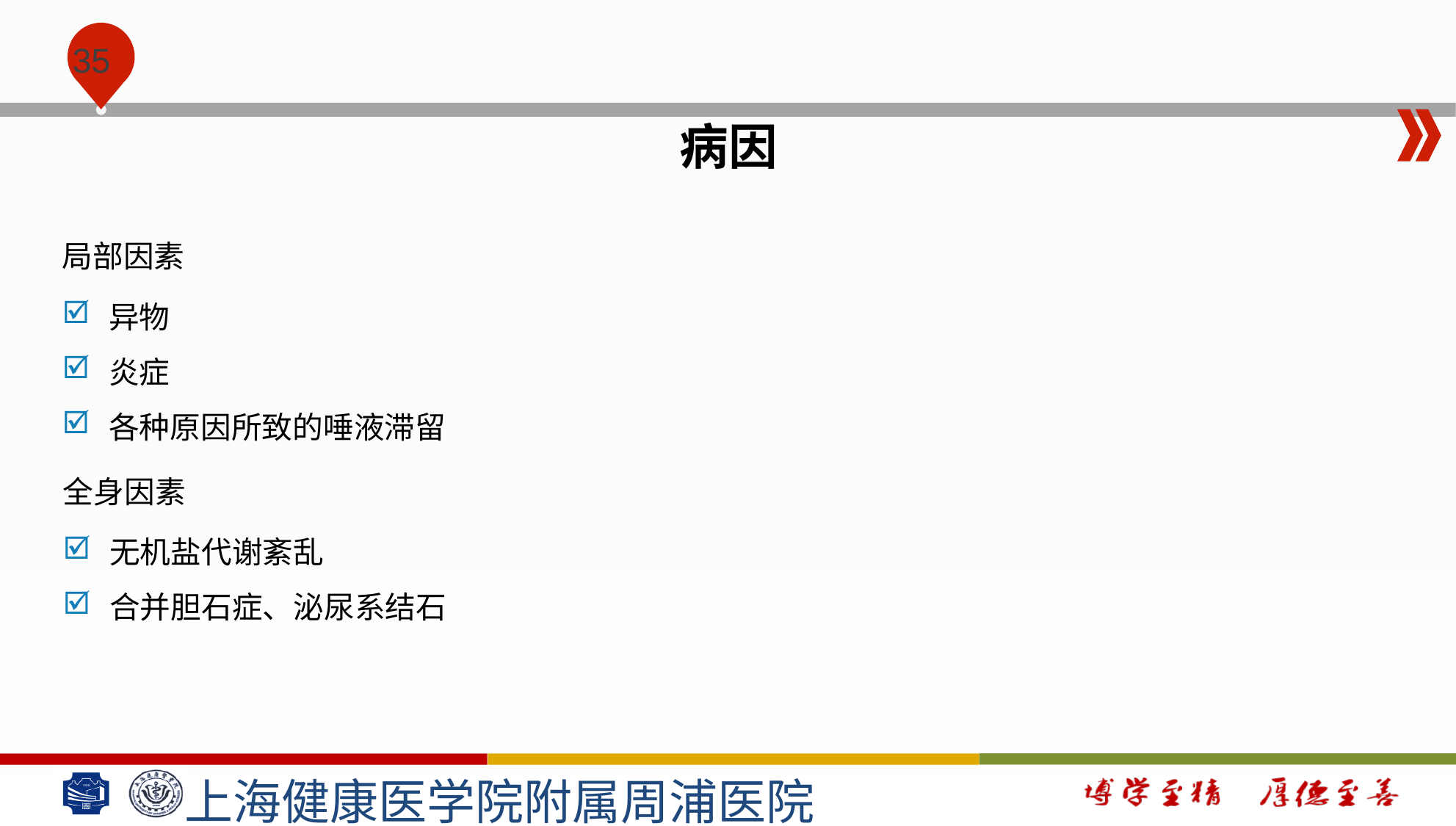

#

病因
局部因素
异物
炎症
各种原因所致的唾液滞留
全身因素
无机盐代谢紊乱
合并胆石症、泌尿系结石